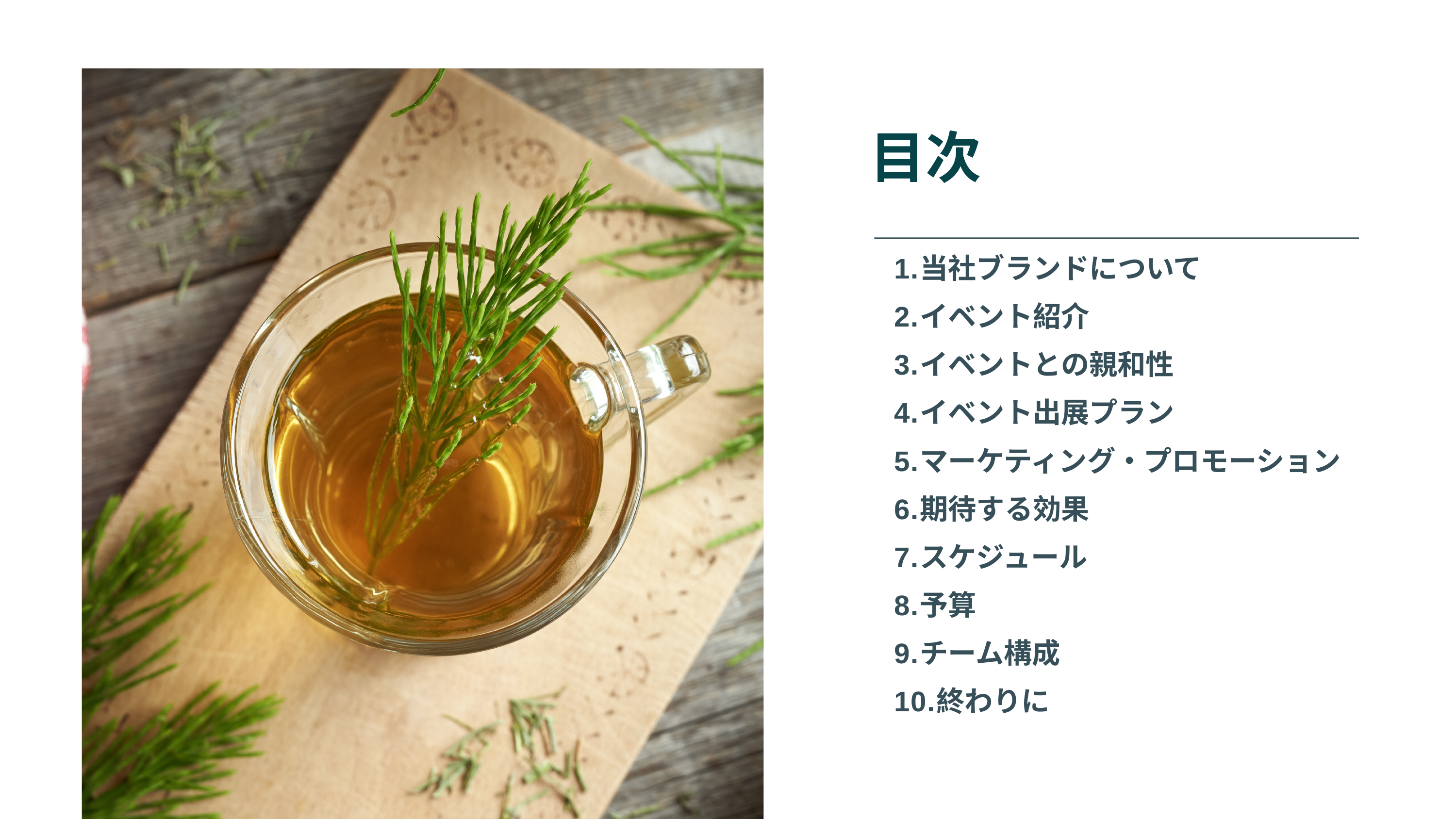

目次
当社ブランドについて
イベント紹介
イベントとの親和性
イベント出展プラン
マーケティング・プロモーション
期待する効果
スケジュール
予算
チーム構成
終わりに